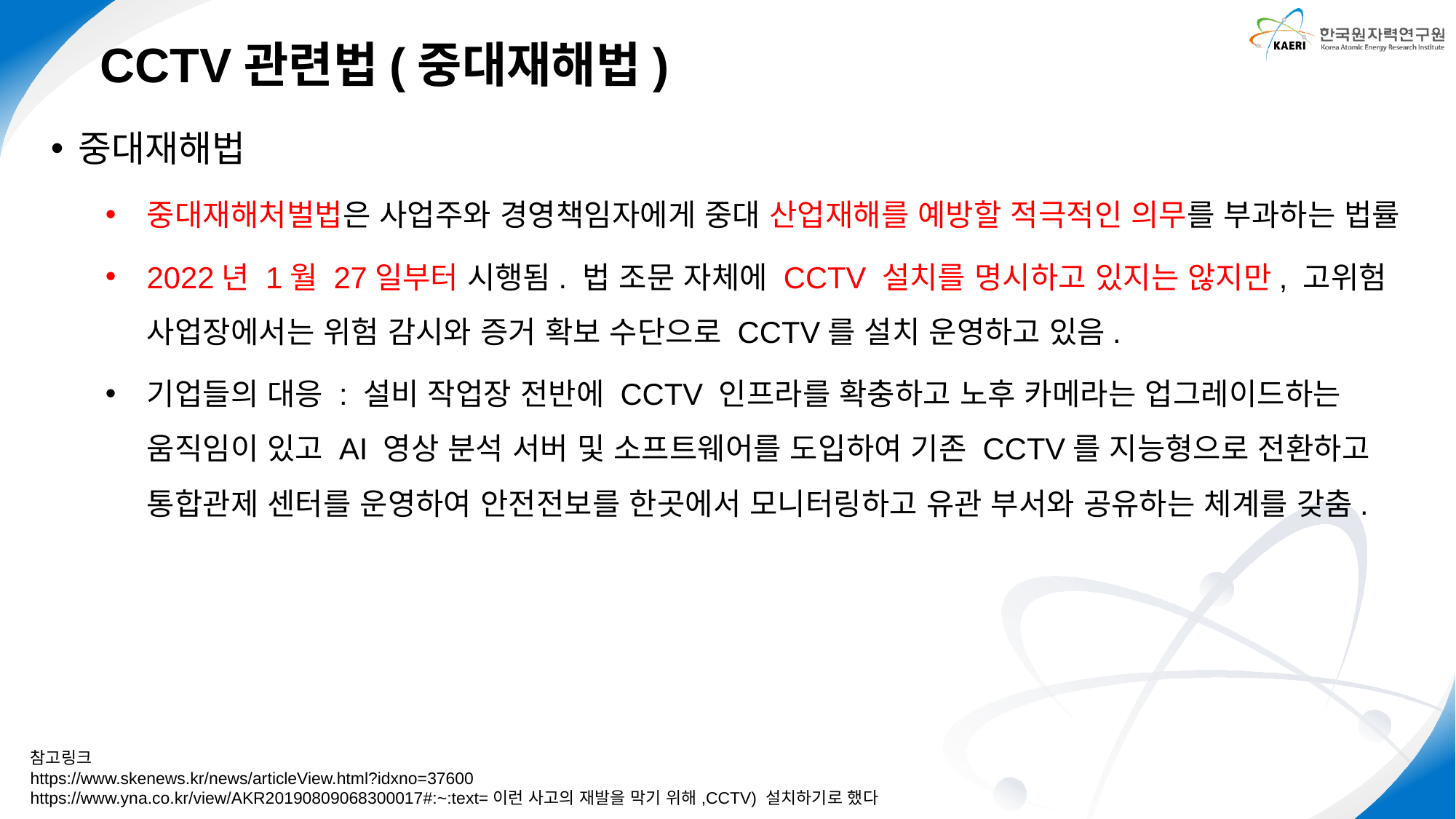

CCTV관련법(중대재해법)
중대재해법
중대재해처벌법은 사업주와 경영책임자에게 중대 산업재해를 예방할 적극적인 의무를 부과하는 법률
2022년 1월 27일부터 시행됨. 법 조문 자체에 CCTV 설치를 명시하고 있지는 않지만, 고위험 사업장에서는 위험 감시와 증거 확보 수단으로 CCTV를 설치 운영하고 있음.
기업들의 대응 : 설비 작업장 전반에 CCTV 인프라를 확충하고 노후 카메라는 업그레이드하는 움직임이 있고 AI 영상 분석 서버 및 소프트웨어를 도입하여 기존 CCTV를 지능형으로 전환하고 통합관제 센터를 운영하여 안전전보를 한곳에서 모니터링하고 유관 부서와 공유하는 체계를 갖춤.
참고링크
https://www.skenews.kr/news/articleView.html?idxno=37600
https://www.yna.co.kr/view/AKR20190809068300017#:~:text=이런 사고의 재발을 막기 위해,CCTV) 설치하기로 했다